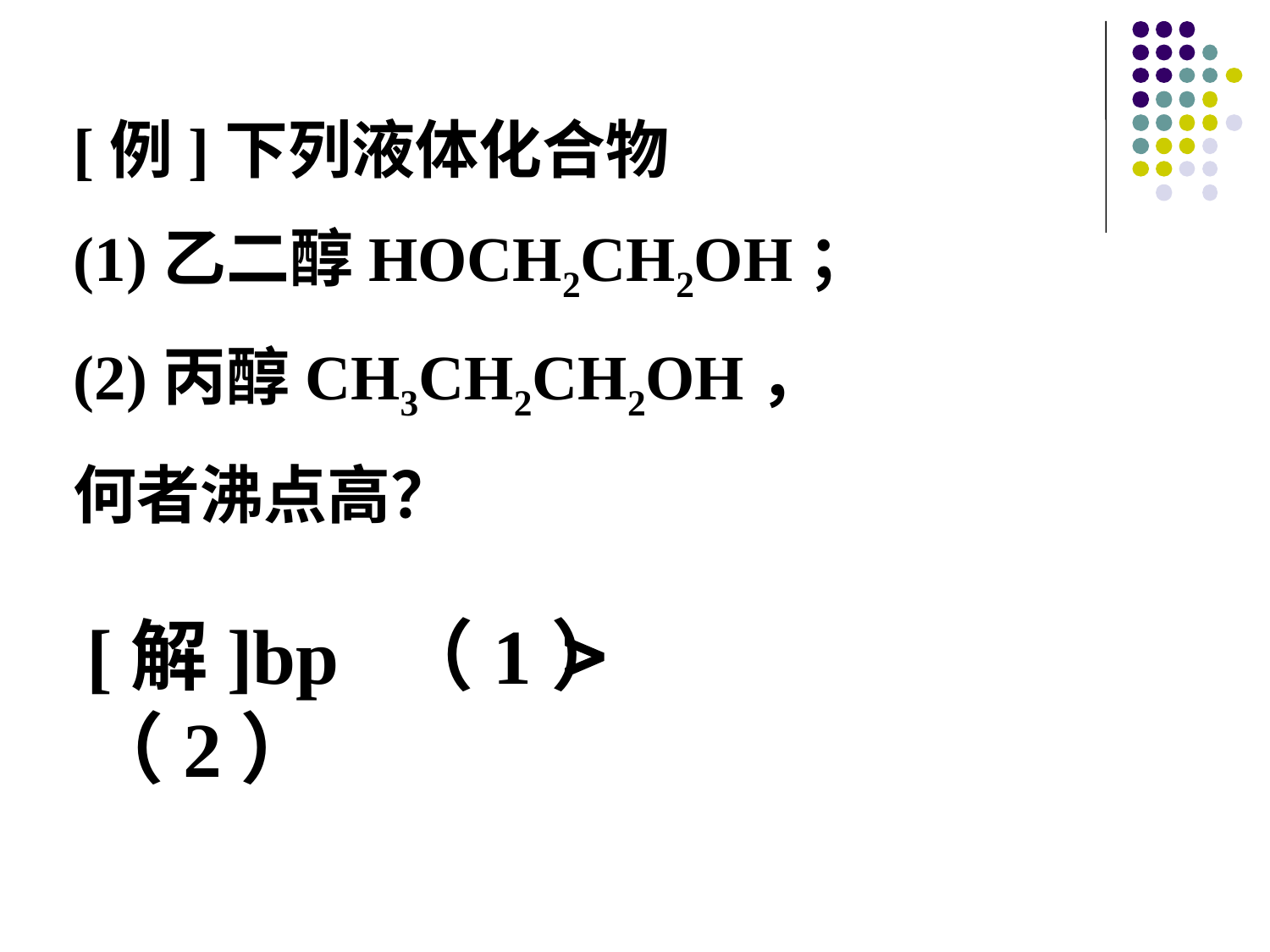

[例]下列液体化合物
(1)乙二醇HOCH2CH2OH；
(2)丙醇CH3CH2CH2OH，
何者沸点高？
>
[解]bp  （1）    （2）